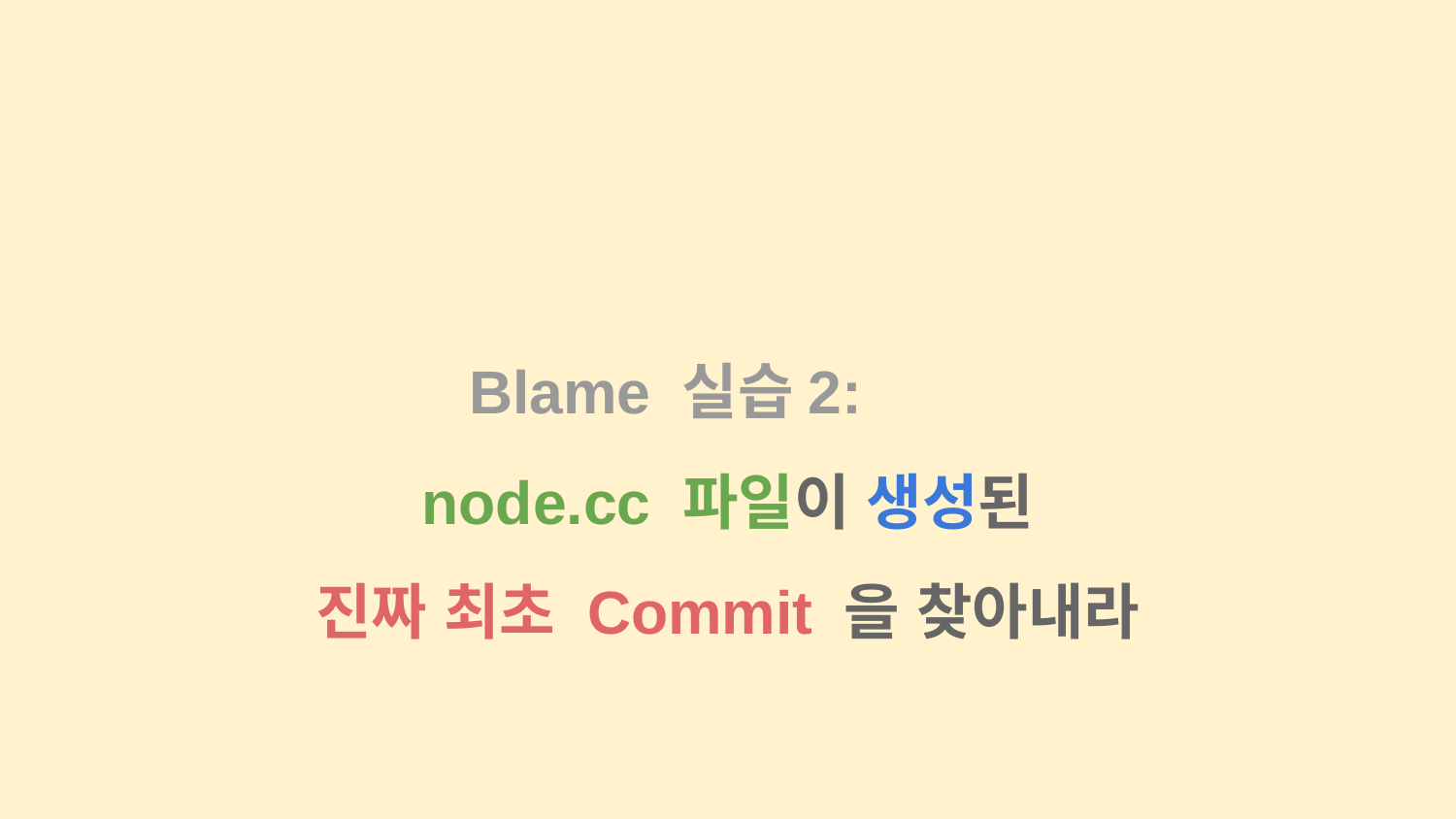

Blame 실습2:
node.cc 파일이 생성된
진짜 최초 Commit 을 찾아내라